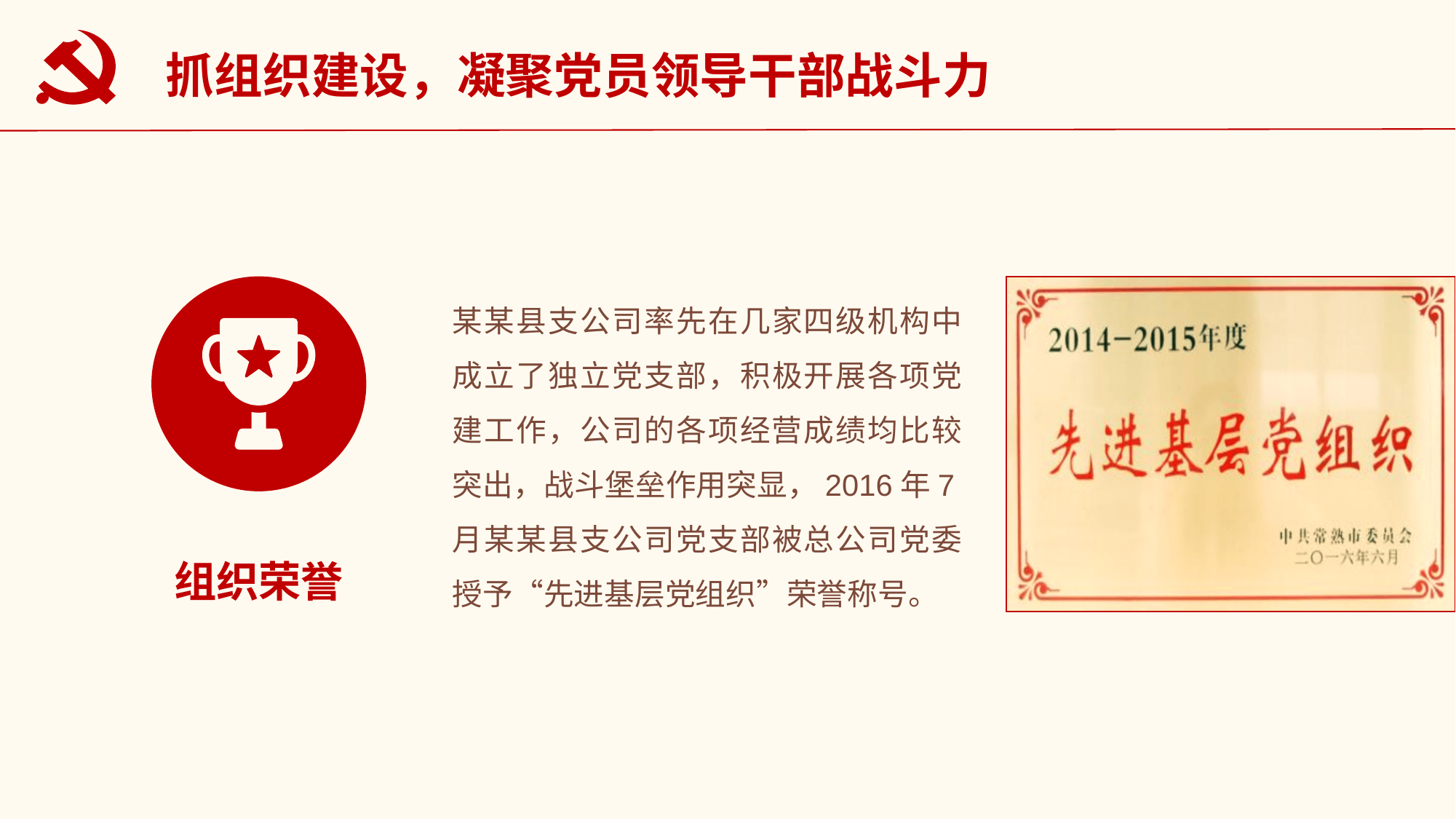

抓组织建设，凝聚党员领导干部战斗力

某某县支公司率先在几家四级机构中成立了独立党支部，积极开展各项党建工作，公司的各项经营成绩均比较突出，战斗堡垒作用突显，2016年7月某某县支公司党支部被总公司党委授予“先进基层党组织”荣誉称号。
组织荣誉